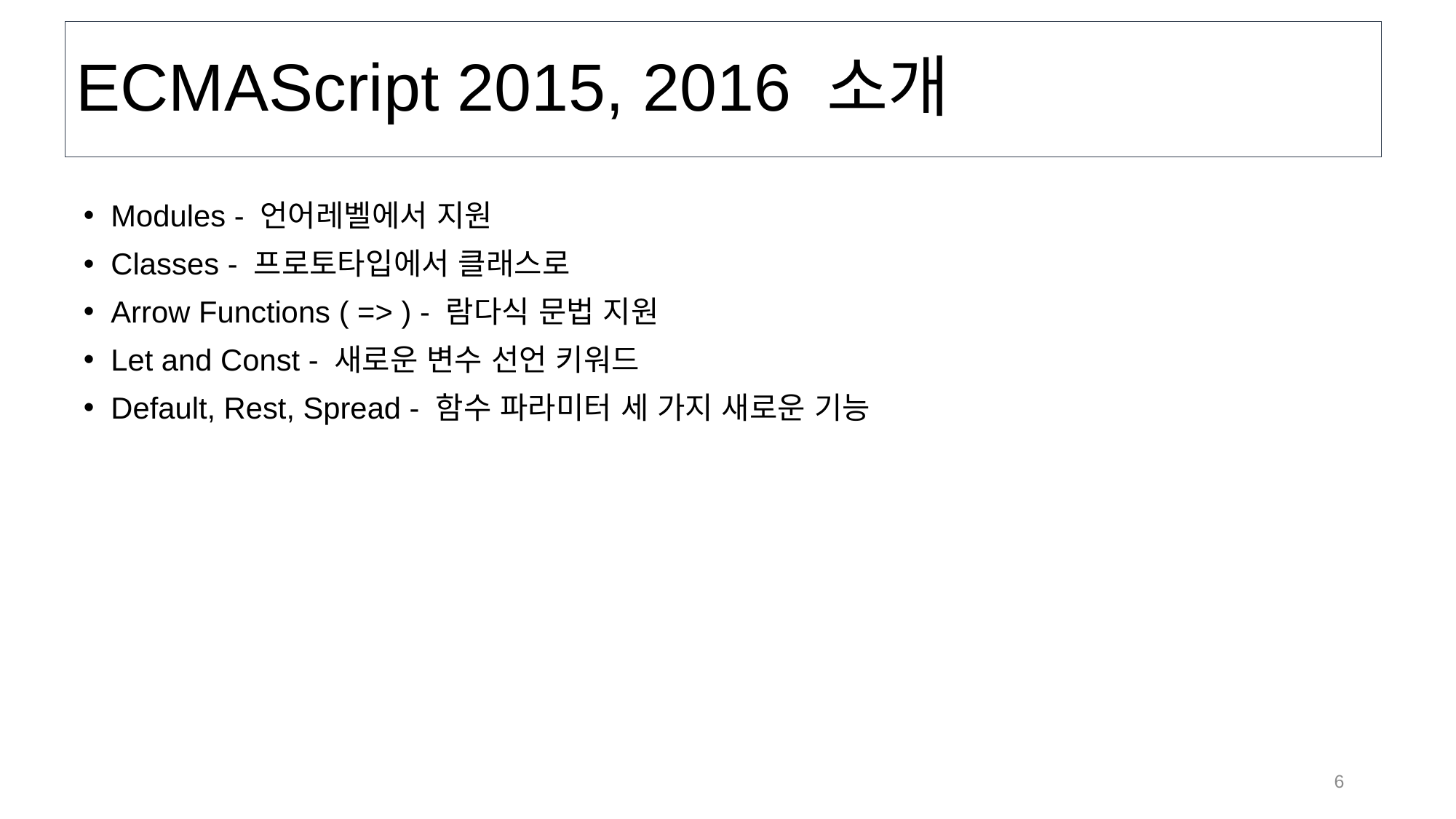

# ECMAScript 2015, 2016 소개
Modules - 언어레벨에서 지원
Classes - 프로토타입에서 클래스로
Arrow Functions ( => ) - 람다식 문법 지원
Let and Const - 새로운 변수 선언 키워드
Default, Rest, Spread - 함수 파라미터 세 가지 새로운 기능
6